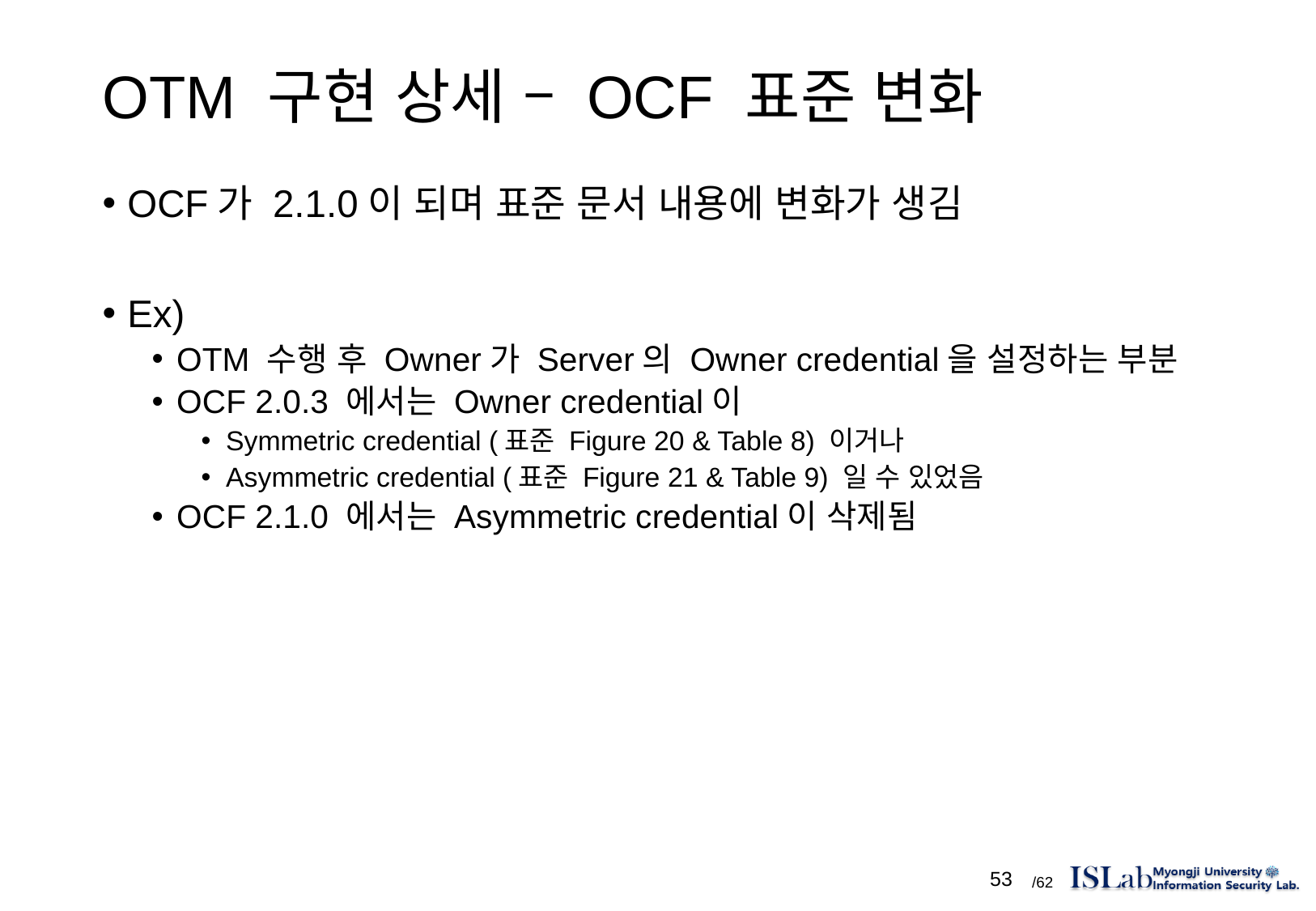

# OTM 구현 상세 – OCF 표준 변화
OCF가 2.1.0이 되며 표준 문서 내용에 변화가 생김

Ex)
OTM 수행 후 Owner가 Server의 Owner credential을 설정하는 부분
OCF 2.0.3 에서는 Owner credential이
Symmetric credential (표준 Figure 20 & Table 8) 이거나
Asymmetric credential (표준 Figure 21 & Table 9) 일 수 있었음
OCF 2.1.0 에서는 Asymmetric credential이 삭제됨
 53